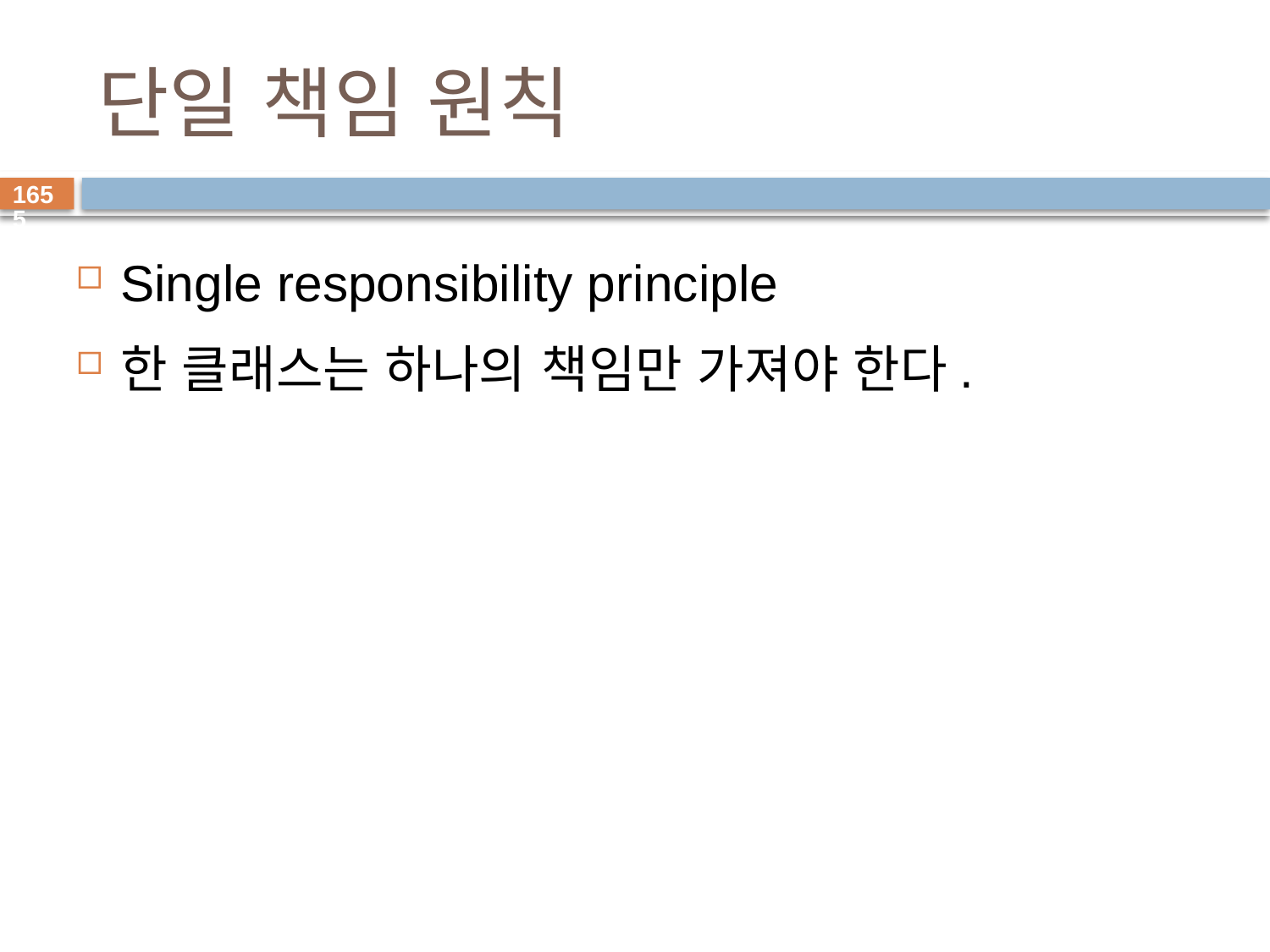

# 단일 책임 원칙
1655
Single responsibility principle
한 클래스는 하나의 책임만 가져야 한다.